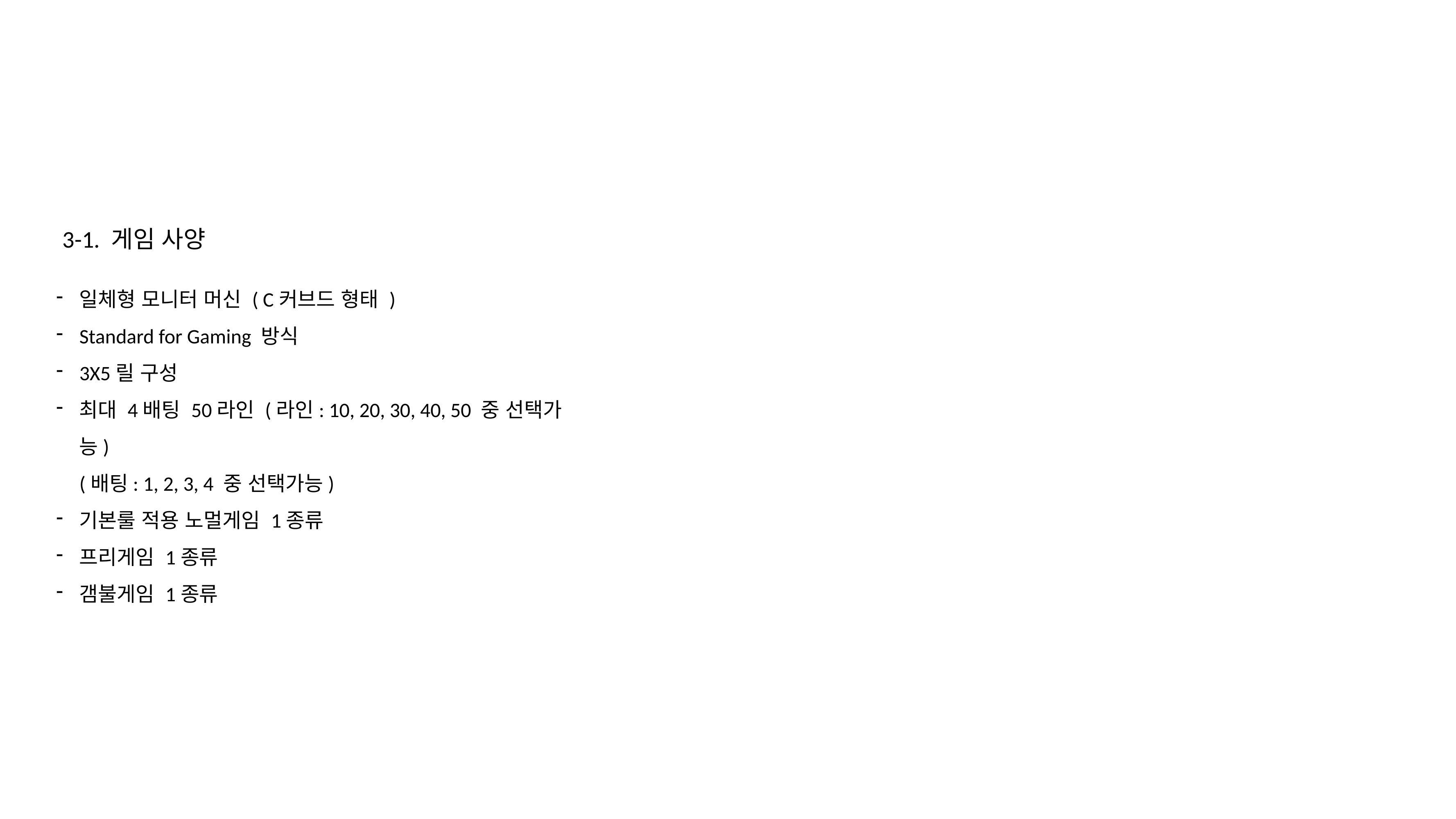

3-1. 게임 사양
일체형 모니터 머신 ( C커브드 형태 )
Standard for Gaming 방식
3X5릴 구성
최대 4배팅 50라인 (라인: 10, 20, 30, 40, 50 중 선택가능)
(배팅: 1, 2, 3, 4 중 선택가능)
기본룰 적용 노멀게임 1종류
프리게임 1종류
갬불게임 1종류